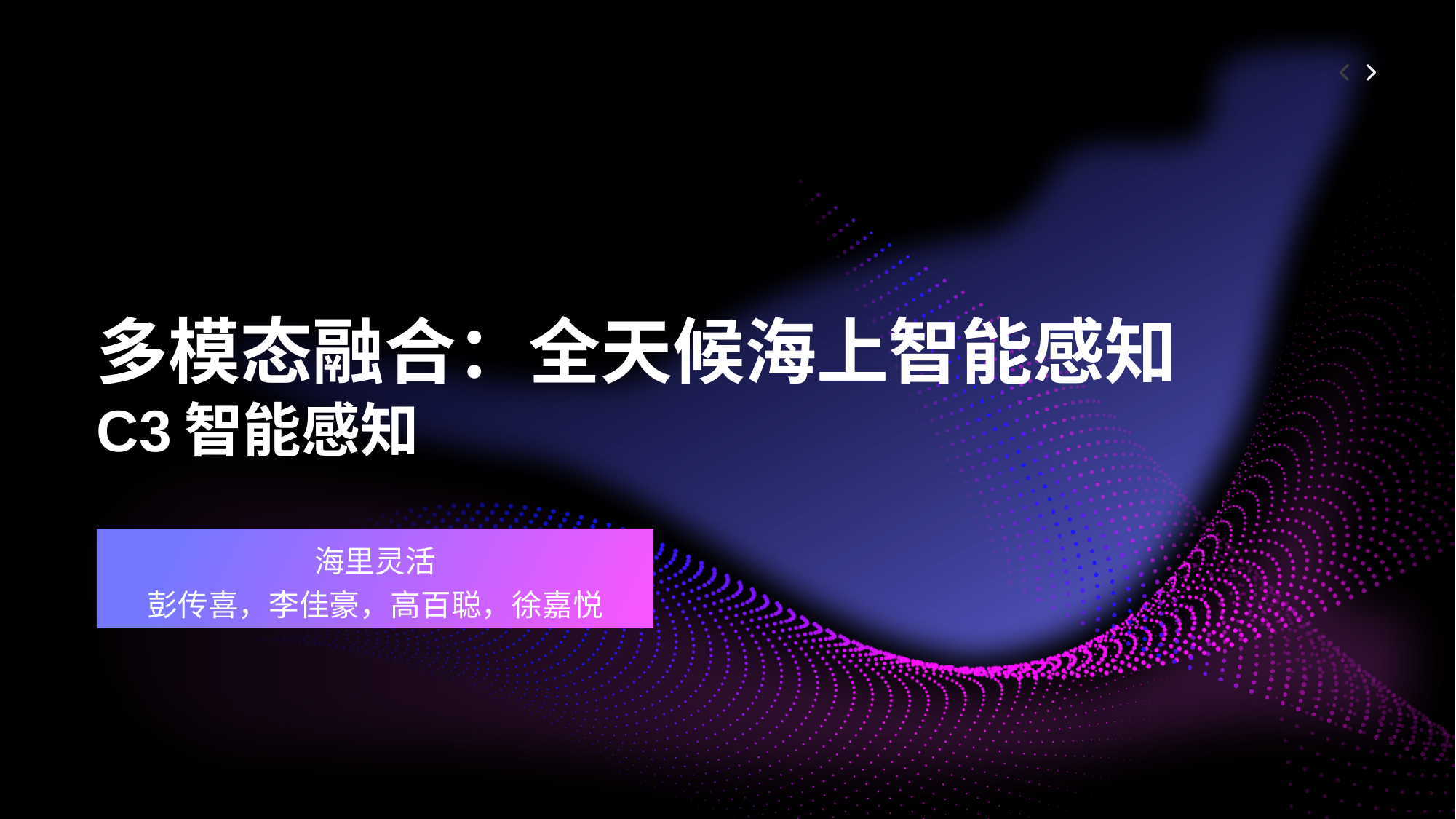

多模态融合：全天候海上智能感知
C3智能感知
海里灵活
彭传喜，李佳豪，高百聪，徐嘉悦